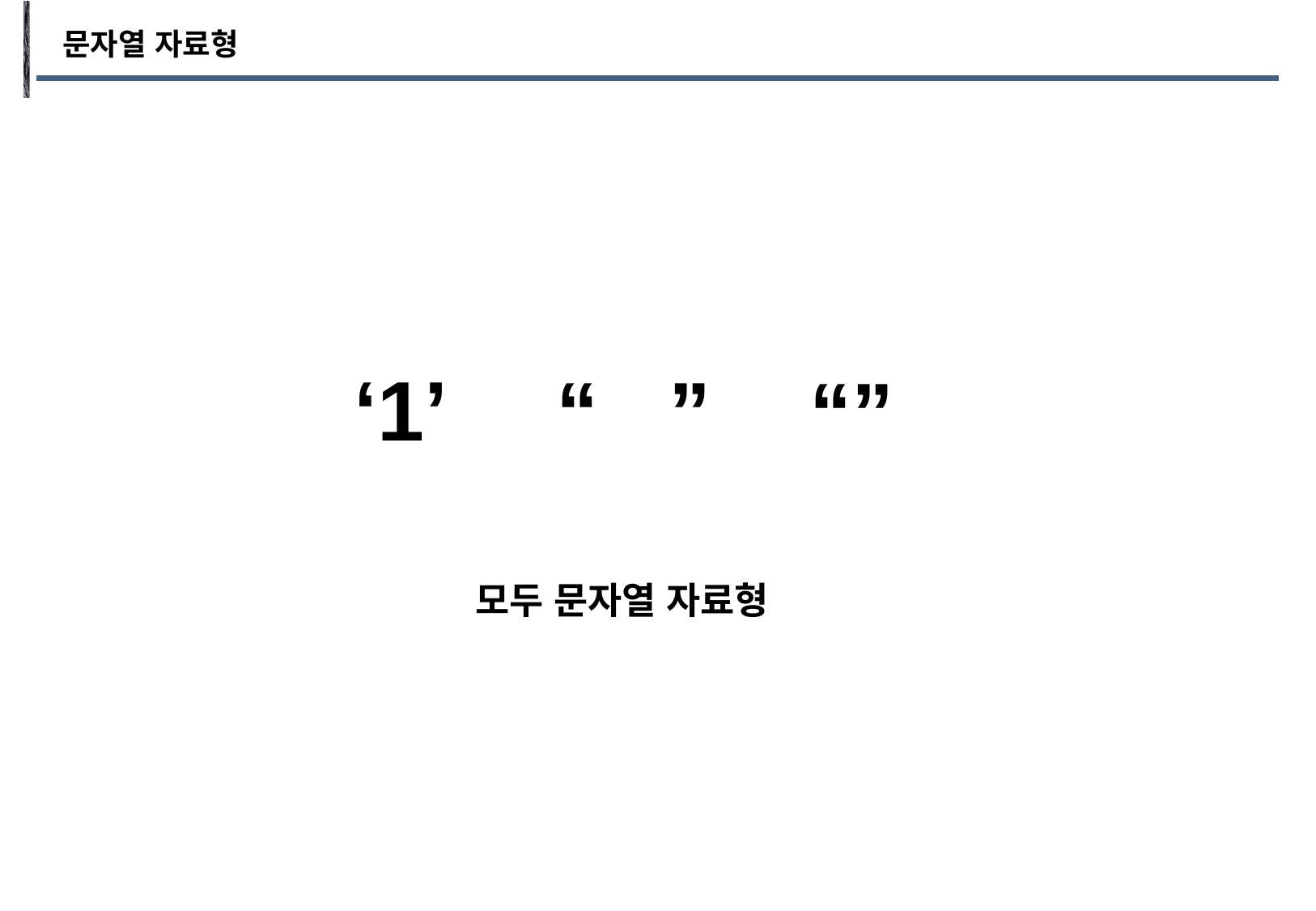

문자열 자료형

‘1’
“   ”
“”
모두 문자열 자료형